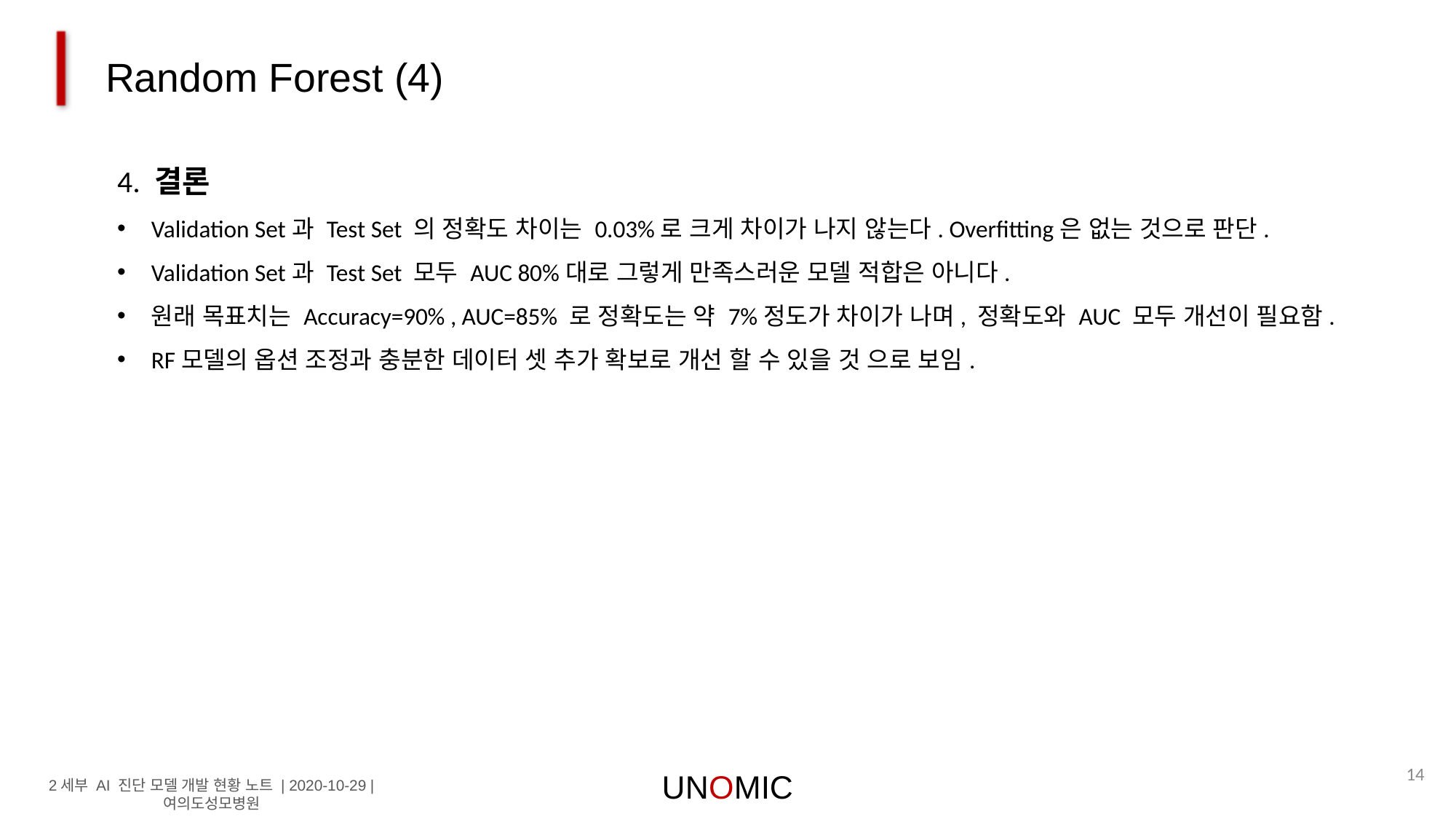

Random Forest (4)
4. 결론
Validation Set과 Test Set 의 정확도 차이는 0.03%로 크게 차이가 나지 않는다. Overfitting은 없는 것으로 판단.
Validation Set과 Test Set 모두 AUC 80%대로 그렇게 만족스러운 모델 적합은 아니다.
원래 목표치는 Accuracy=90% , AUC=85% 로 정확도는 약 7%정도가 차이가 나며, 정확도와 AUC 모두 개선이 필요함.
RF모델의 옵션 조정과 충분한 데이터 셋 추가 확보로 개선 할 수 있을 것 으로 보임.
14
UNOMIC
2세부 AI 진단 모델 개발 현황 노트 | 2020-10-29 | 여의도성모병원